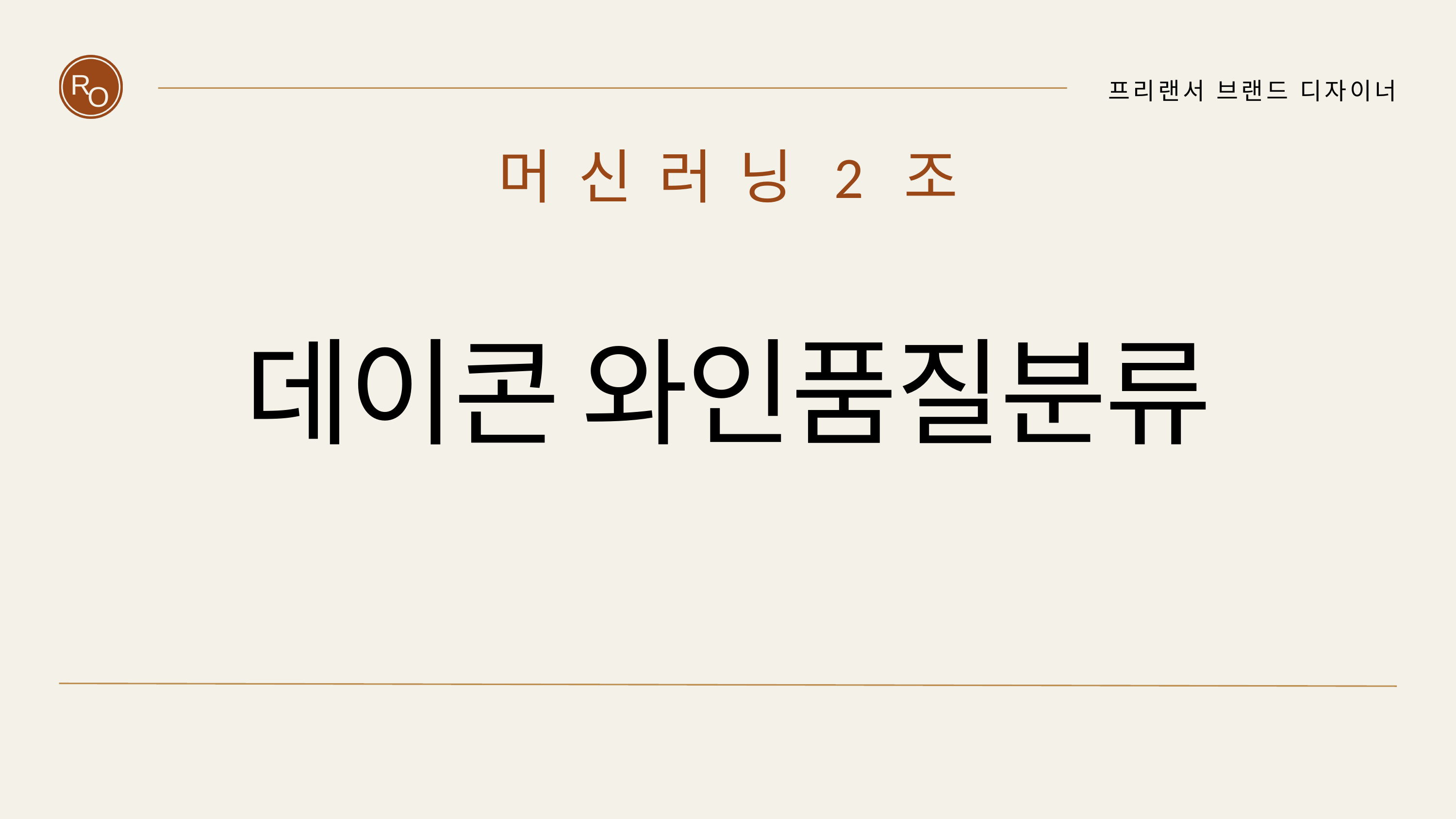

R
O
프리랜서 브랜드 디자이너

머신러닝2조

데이콘 와인품질분류